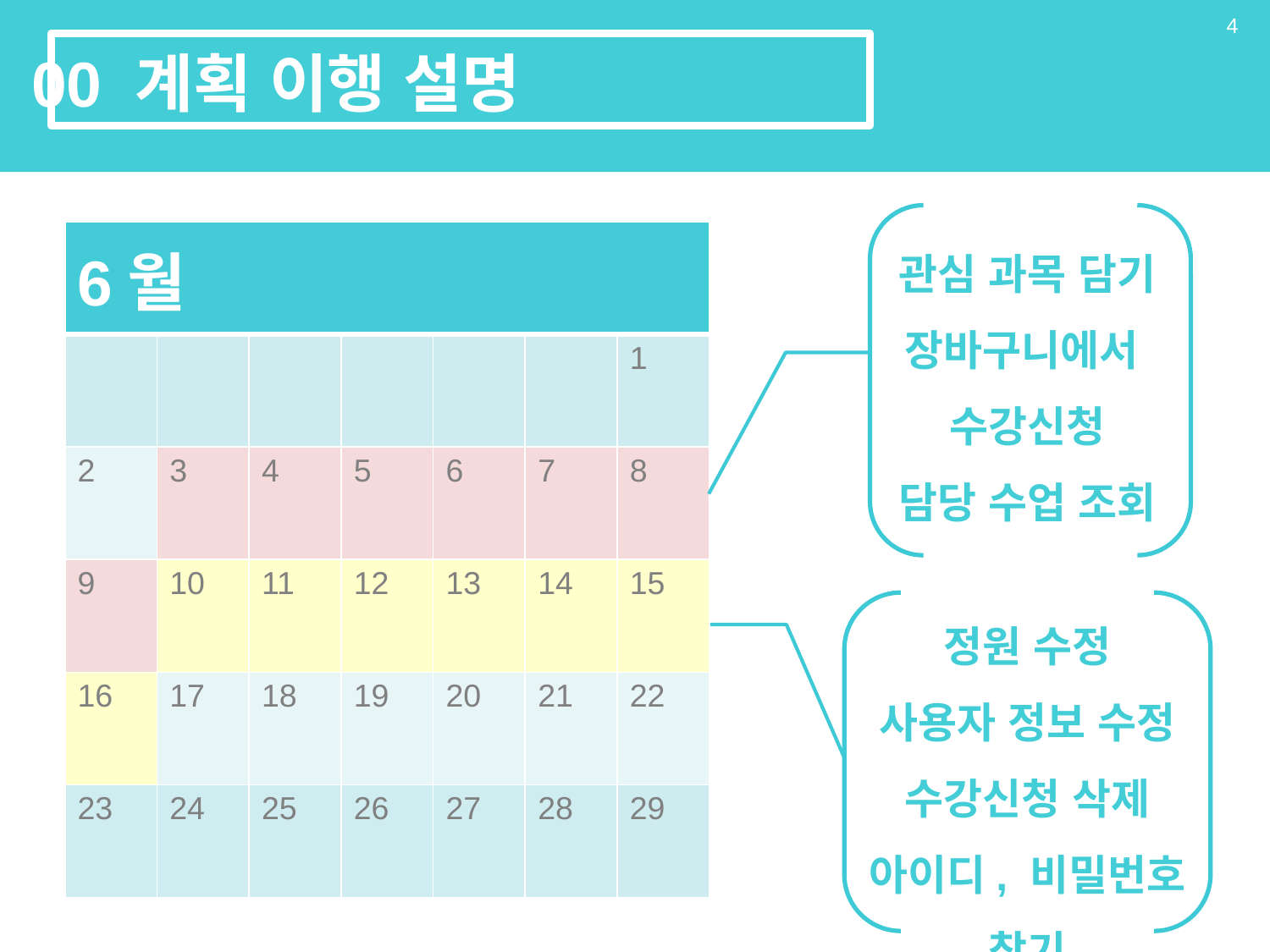

4

00 계획 이행 설명

관심 과목 담기
장바구니에서
수강신청
담당 수업 조회

| 6월 |  |  |  |  |  |  |
| --- | --- | --- | --- | --- | --- | --- |
|  |  |  |  |  |  | 1 |
| 2 | 3 | 4 | 5 | 6 | 7 | 8 |
| 9 | 10 | 11 | 12 | 13 | 14 | 15 |
| 16 | 17 | 18 | 19 | 20 | 21 | 22 |
| 23 | 24 | 25 | 26 | 27 | 28 | 29 |

정원 수정
사용자 정보 수정
수강신청 삭제
아이디, 비밀번호 찾기